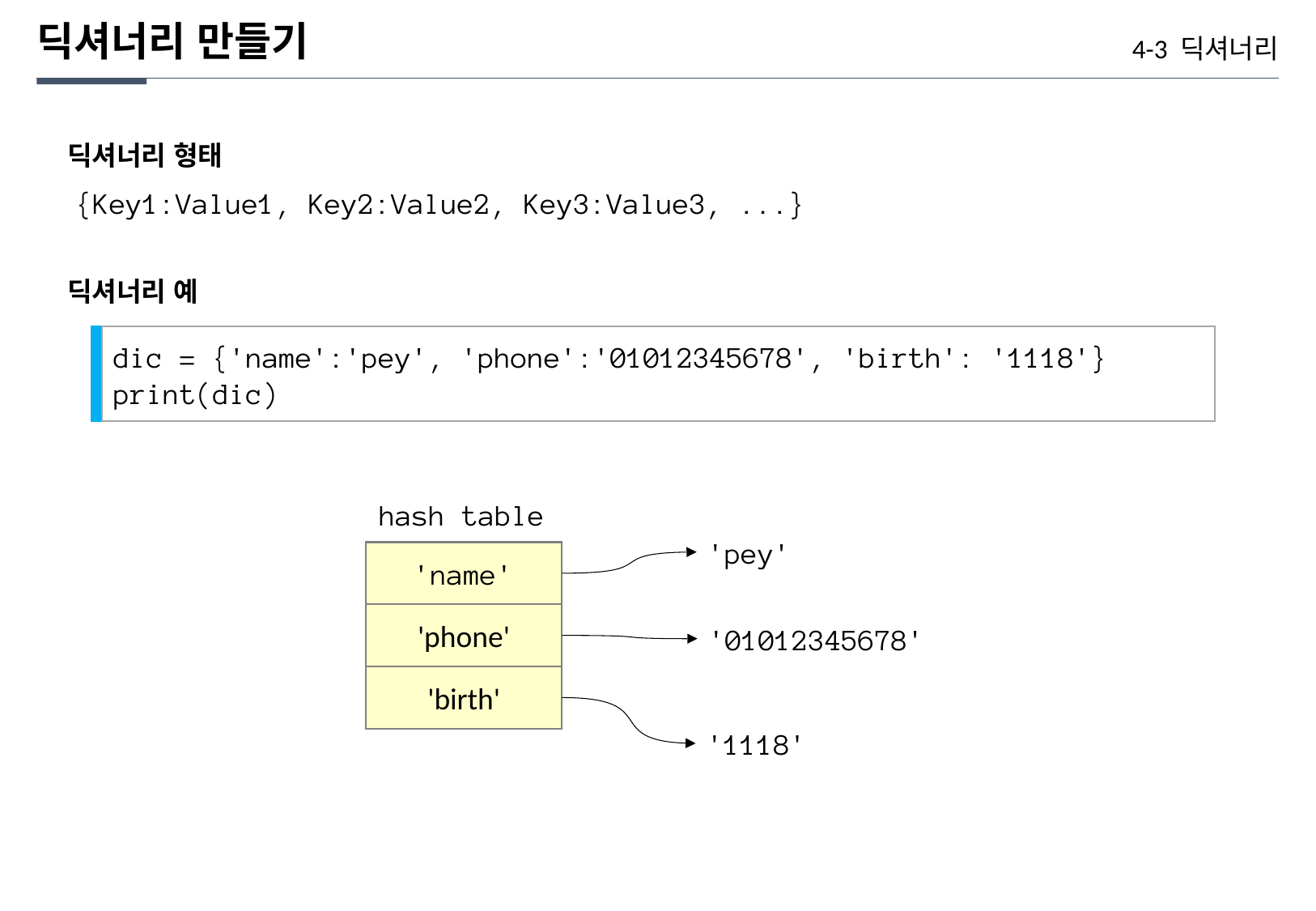

딕셔너리 만들기
4-3 딕셔너리
딕셔너리 형태
{Key1:Value1, Key2:Value2, Key3:Value3, ...}
딕셔너리 예

dic = {'name':'pey', 'phone':'01012345678', 'birth': '1118'}
print(dic)
hash table
'pey'
'name'
'phone'
'01012345678'
'birth'
'1118'